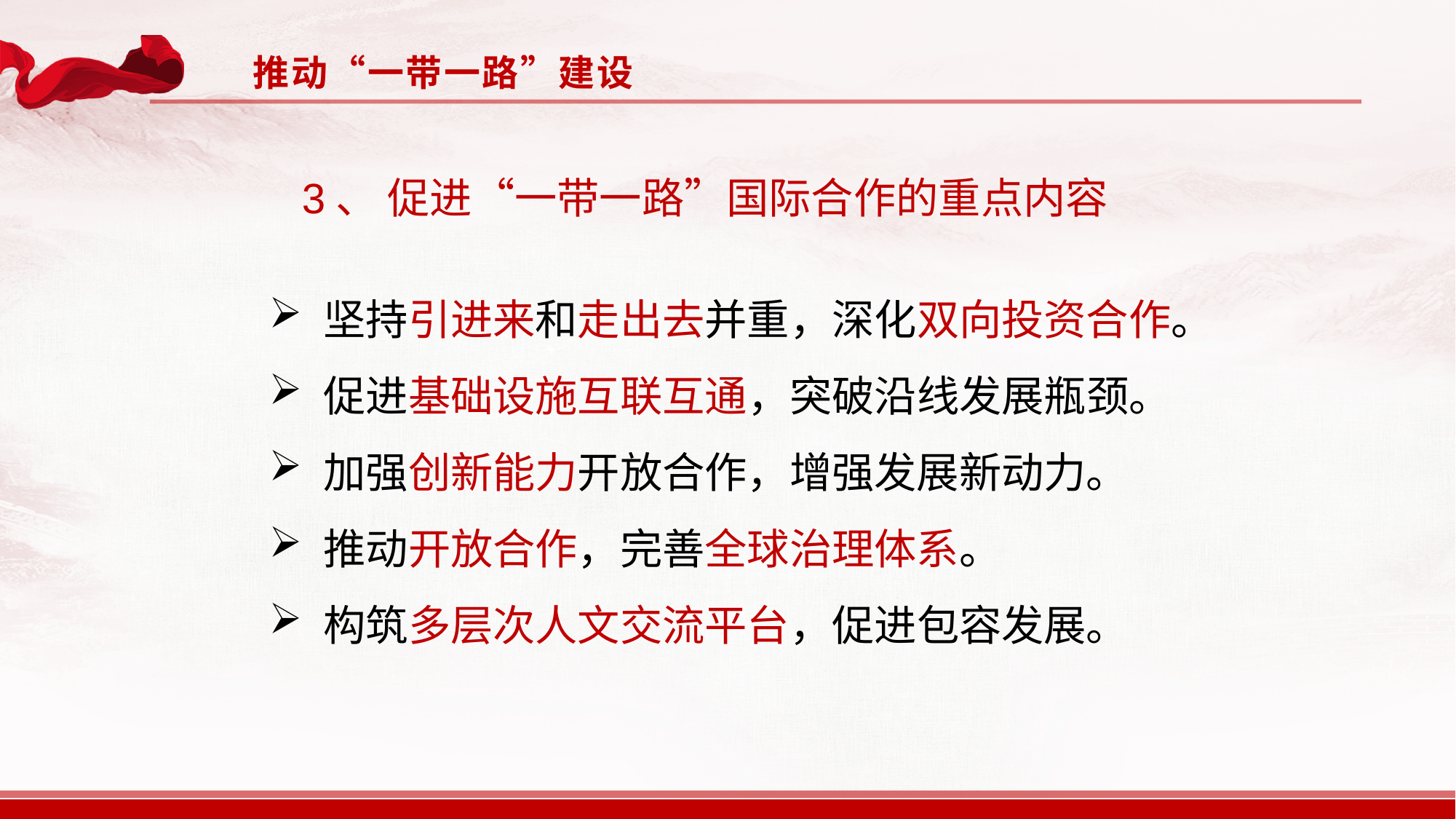

推动“一带一路”建设
3、 促进“一带一路”国际合作的重点内容
坚持引进来和走出去并重，深化双向投资合作。
促进基础设施互联互通，突破沿线发展瓶颈。
加强创新能力开放合作，增强发展新动力。
推动开放合作，完善全球治理体系。
构筑多层次人文交流平台，促进包容发展。